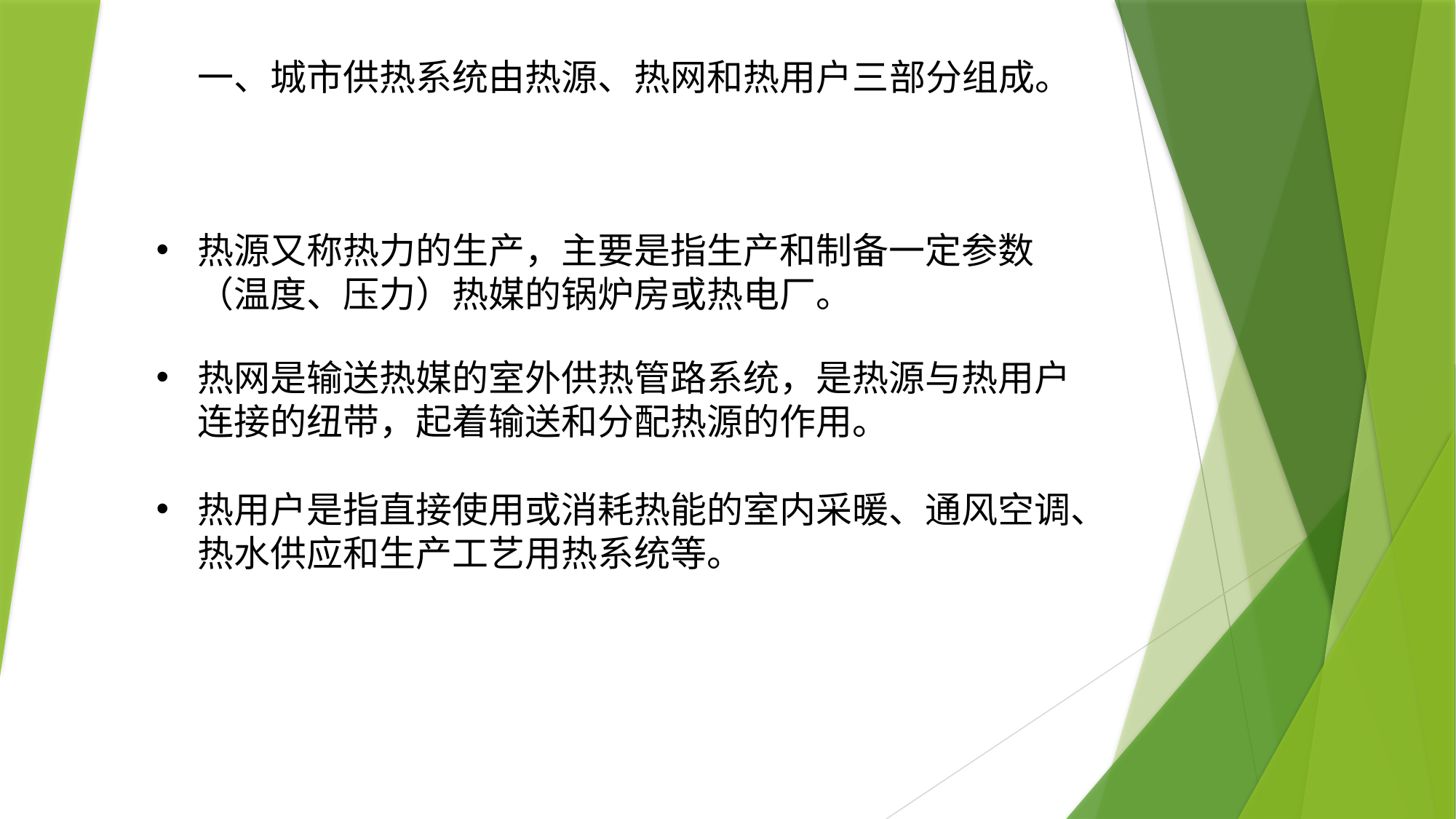

# 一、城市供热系统由热源、热网和热用户三部分组成。
热源又称热力的生产，主要是指生产和制备一定参数（温度、压力）热媒的锅炉房或热电厂。
热网是输送热媒的室外供热管路系统，是热源与热用户连接的纽带，起着输送和分配热源的作用。
热用户是指直接使用或消耗热能的室内采暖、通风空调、热水供应和生产工艺用热系统等。